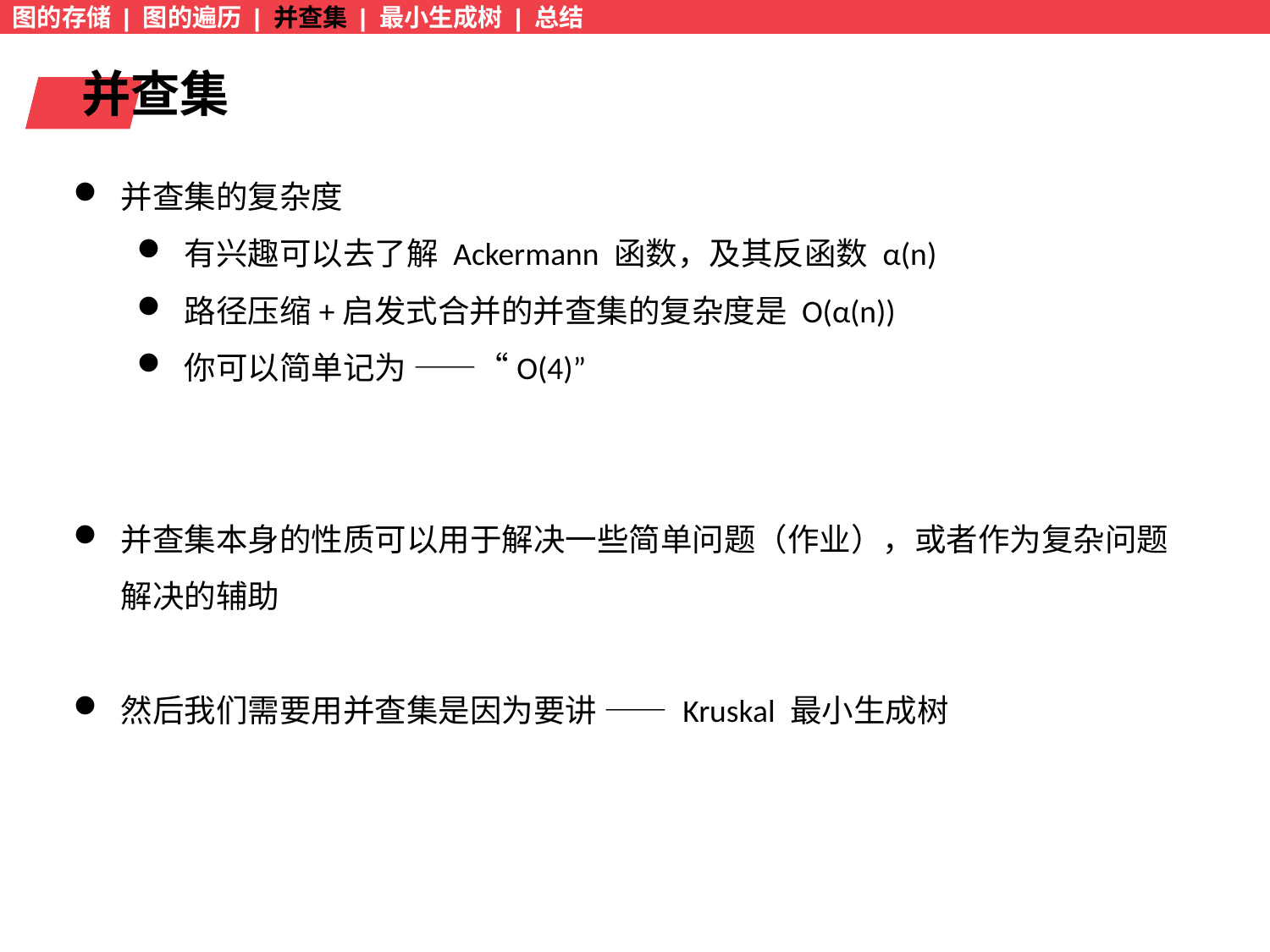

图的存储 | 图的遍历 | 并查集 | 最小生成树 | 总结
并查集

并查集的复杂度
有兴趣可以去了解 Ackermann 函数，及其反函数 α(n)
路径压缩+启发式合并的并查集的复杂度是 O(α(n))
你可以简单记为 ——“O(4)”

并查集本身的性质可以用于解决一些简单问题（作业），或者作为复杂问题解决的辅助

然后我们需要用并查集是因为要讲 —— Kruskal 最小生成树
27